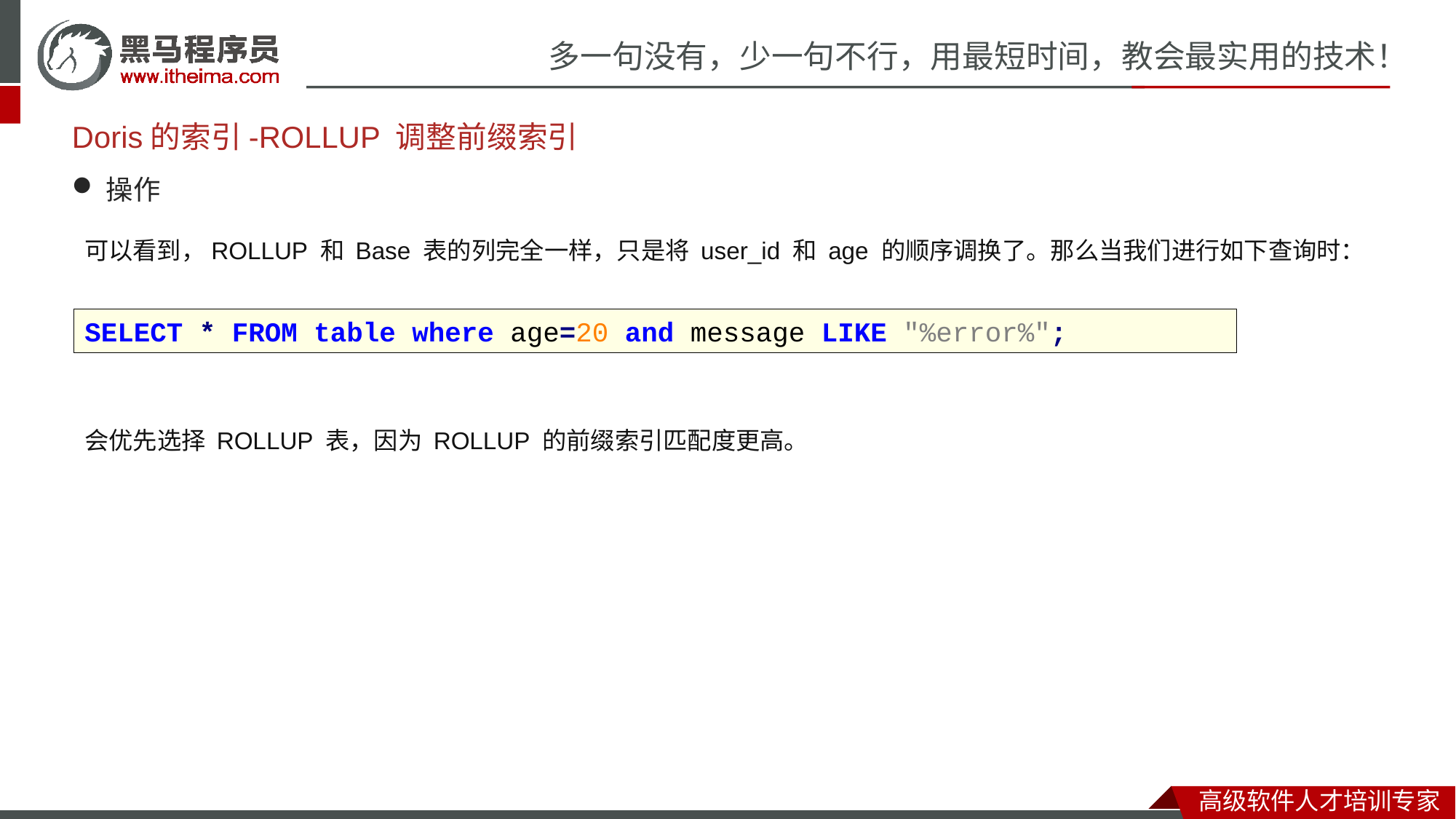

# Doris的索引-ROLLUP 调整前缀索引

操作
可以看到，ROLLUP 和 Base 表的列完全一样，只是将 user_id 和 age 的顺序调换了。那么当我们进行如下查询时：
SELECT * FROM table where age=20 and message LIKE "%error%";
会优先选择 ROLLUP 表，因为 ROLLUP 的前缀索引匹配度更高。